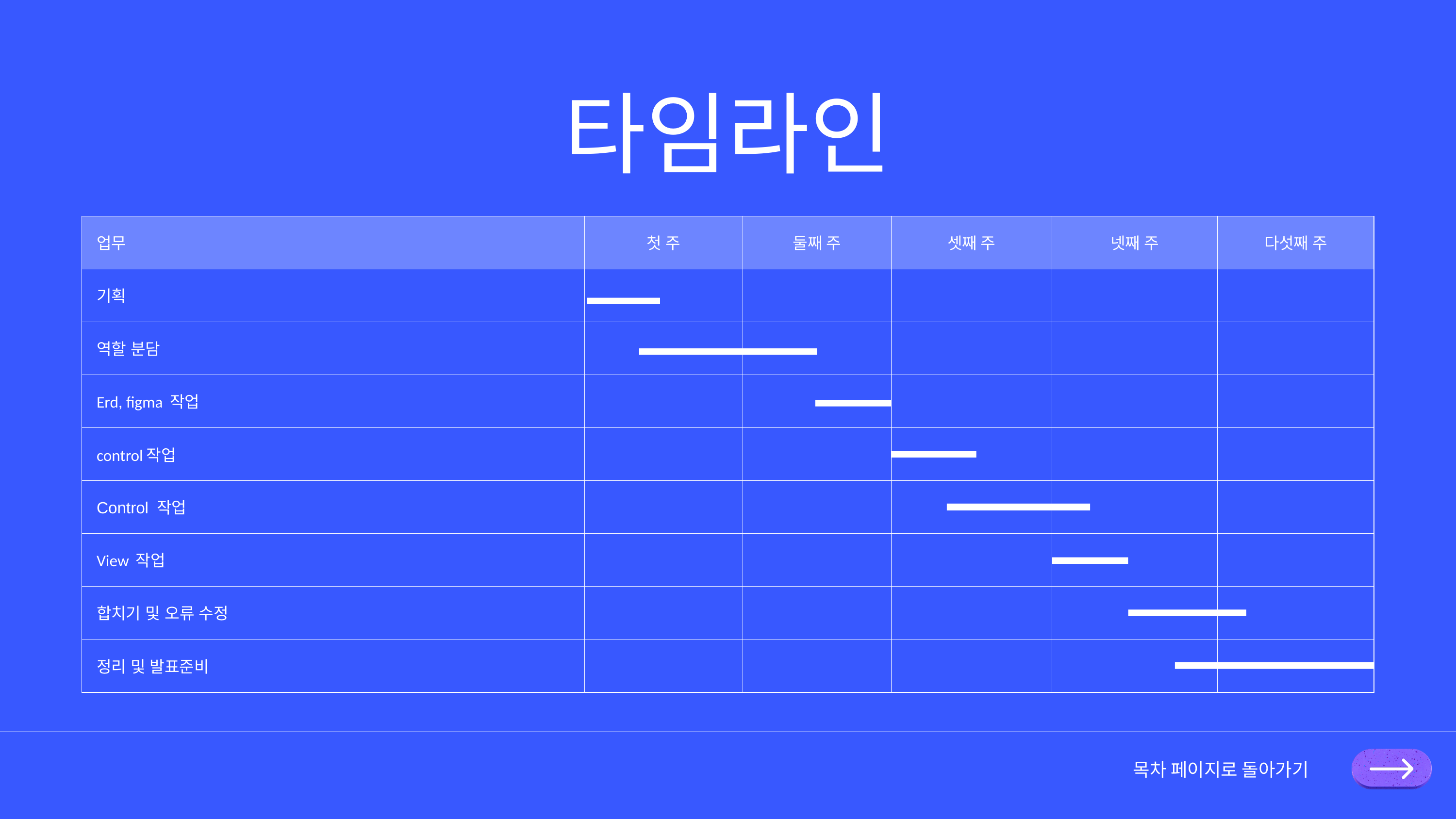

타임라인
| 업무 | 첫 주 | 둘째 주 | 셋째 주 | 넷째 주 | 다섯째 주 |
| --- | --- | --- | --- | --- | --- |
| 기획 |  |  |  |  |  |
| 역할 분담 |  |  |  |  |  |
| Erd, figma 작업 |  |  |  |  |  |
| control작업 |  |  |  |  |  |
| Control 작업 |  |  |  |  |  |
| View 작업 |  |  |  |  |  |
| 합치기 및 오류 수정 |  |  |  |  |  |
| 정리 및 발표준비 |  |  |  |  |  |

목차 페이지로 돌아가기